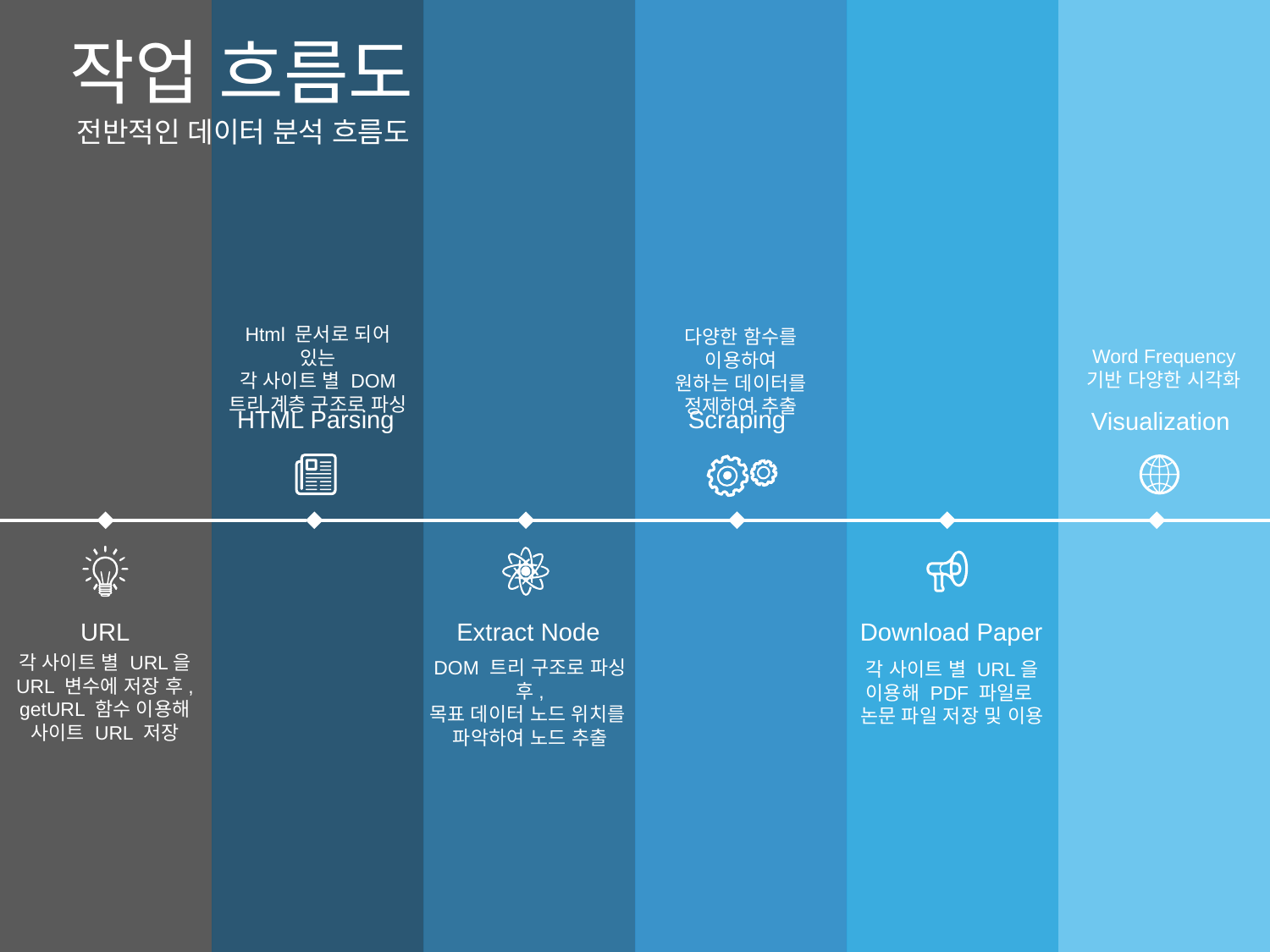

작업 흐름도
전반적인 데이터 분석 흐름도
Html 문서로 되어 있는
각 사이트 별 DOM 트리 계층 구조로 파싱
다양한 함수를 이용하여
원하는 데이터를
정제하여 추출
Word Frequency 기반 다양한 시각화
HTML Parsing
Scraping
Visualization

URL
Extract Node
Download Paper
각 사이트 별 URL을
URL 변수에 저장 후,
getURL 함수 이용해
사이트 URL 저장
DOM 트리 구조로 파싱 후,
목표 데이터 노드 위치를
파악하여 노드 추출
각 사이트 별 URL을 이용해 PDF 파일로
논문 파일 저장 및 이용